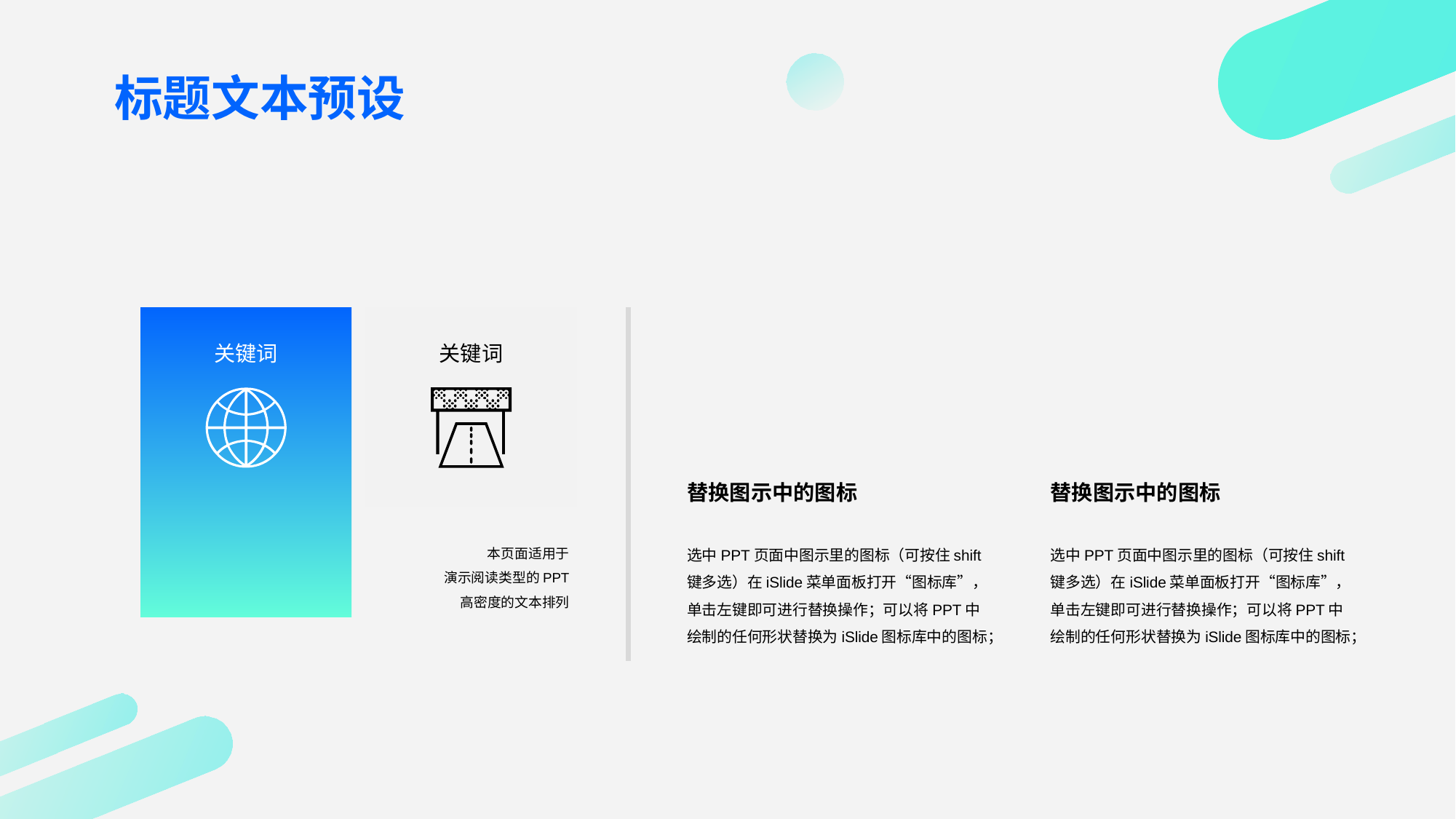

标题文本预设

关键词
关键词

替换图示中的图标
替换图示中的图标
选中PPT页面中图示里的图标（可按住shift键多选）在iSlide菜单面板打开“图标库”，单击左键即可进行替换操作；可以将PPT中绘制的任何形状替换为iSlide图标库中的图标；
选中PPT页面中图示里的图标（可按住shift键多选）在iSlide菜单面板打开“图标库”，单击左键即可进行替换操作；可以将PPT中绘制的任何形状替换为iSlide图标库中的图标；
本页面适用于
演示阅读类型的PPT
高密度的文本排列